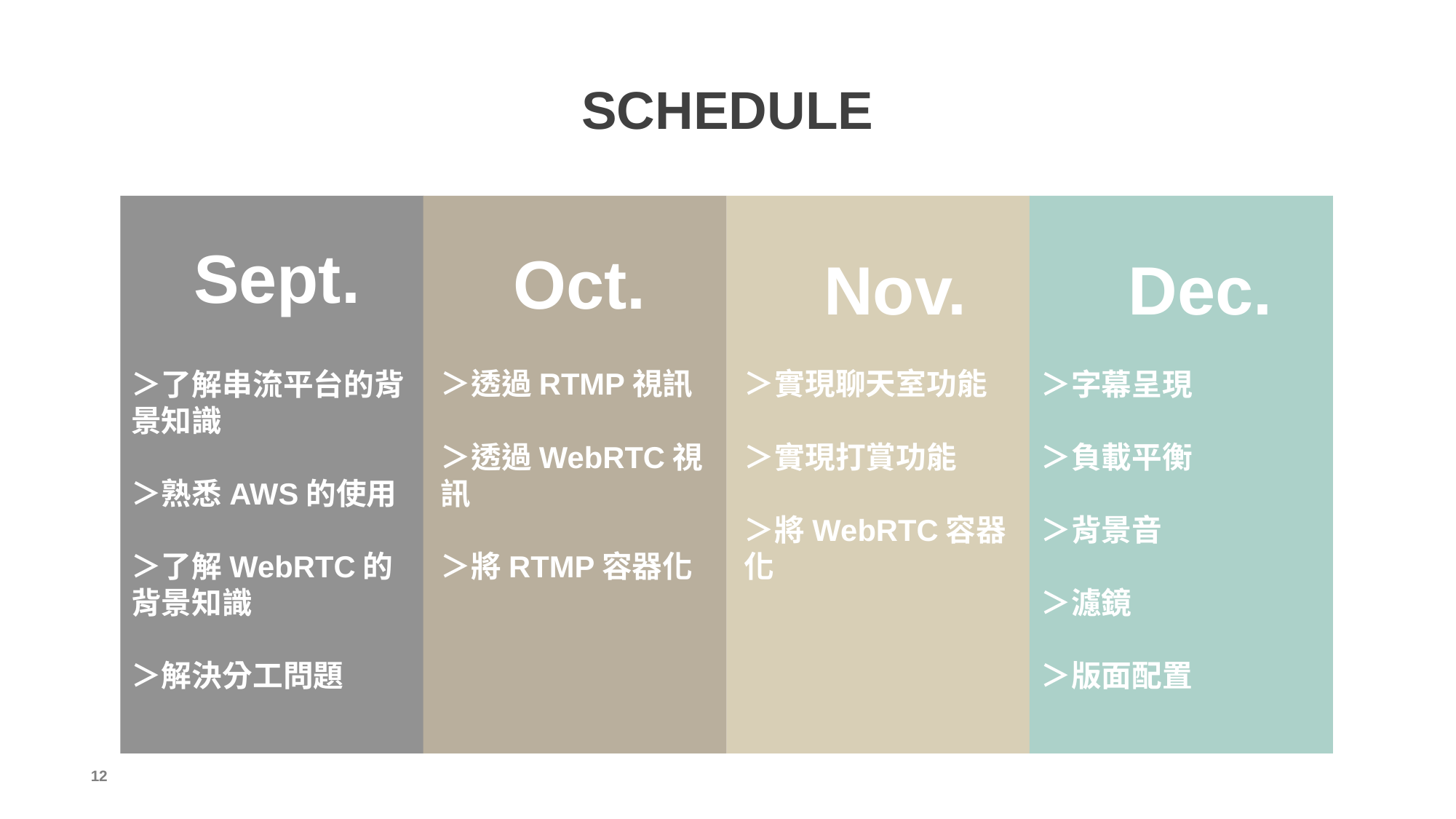

SCHEDULE

Sept.
Oct.
Nov.
Dec.
＞了解串流平台的背景知識

＞熟悉AWS的使用

＞了解WebRTC的背景知識

＞解決分工問題
＞透過RTMP視訊

＞透過WebRTC視訊

＞將RTMP容器化
＞實現聊天室功能

＞實現打賞功能

＞將WebRTC容器化
＞字幕呈現

＞負載平衡

＞背景音

＞濾鏡

＞版面配置
12